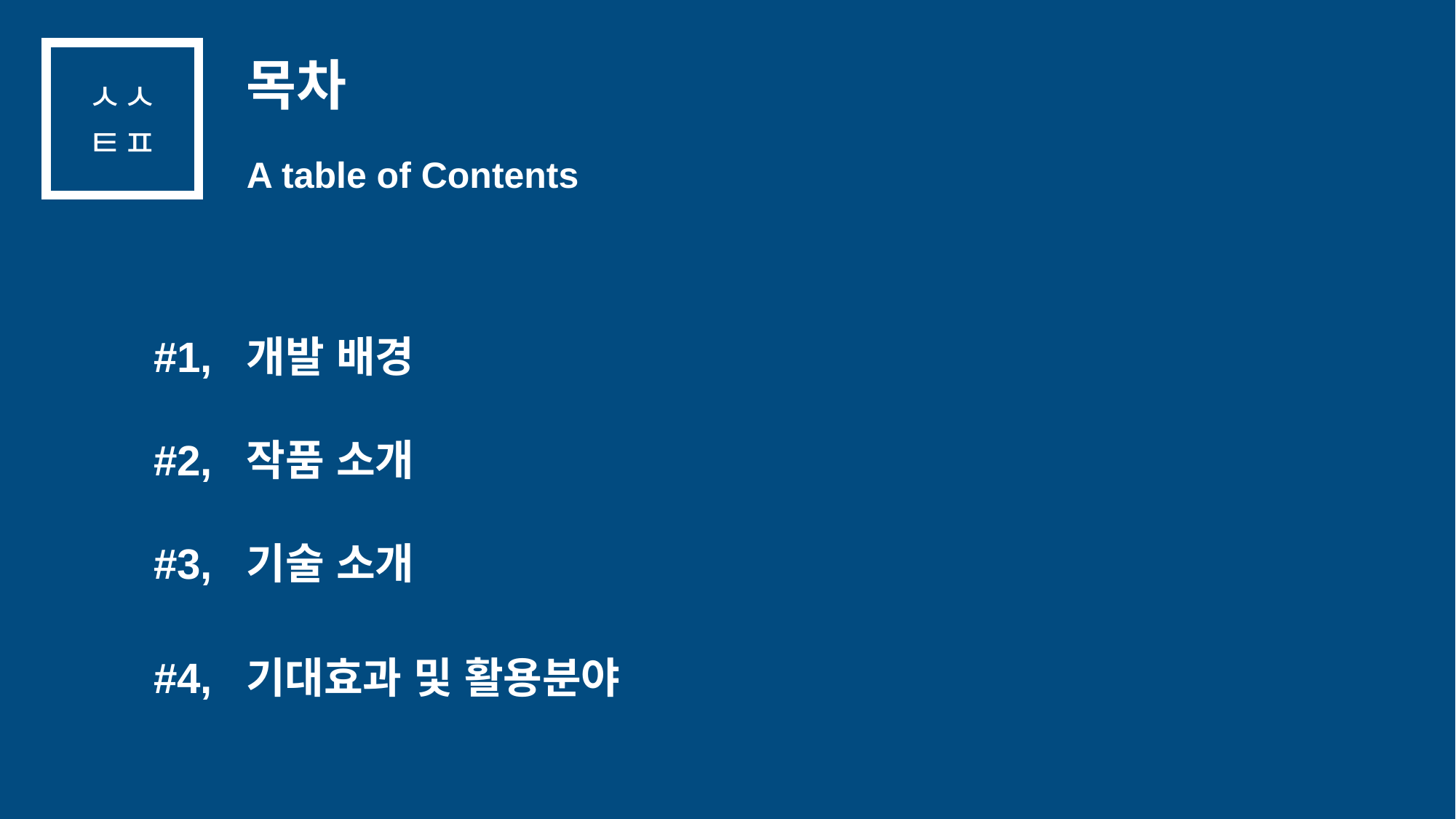

ㅅㅅ
ㅌㅍ
목차
A table of Contents
#1,
개발 배경
#2,
작품 소개
#3,
기술 소개
#4,
기대효과 및 활용분야